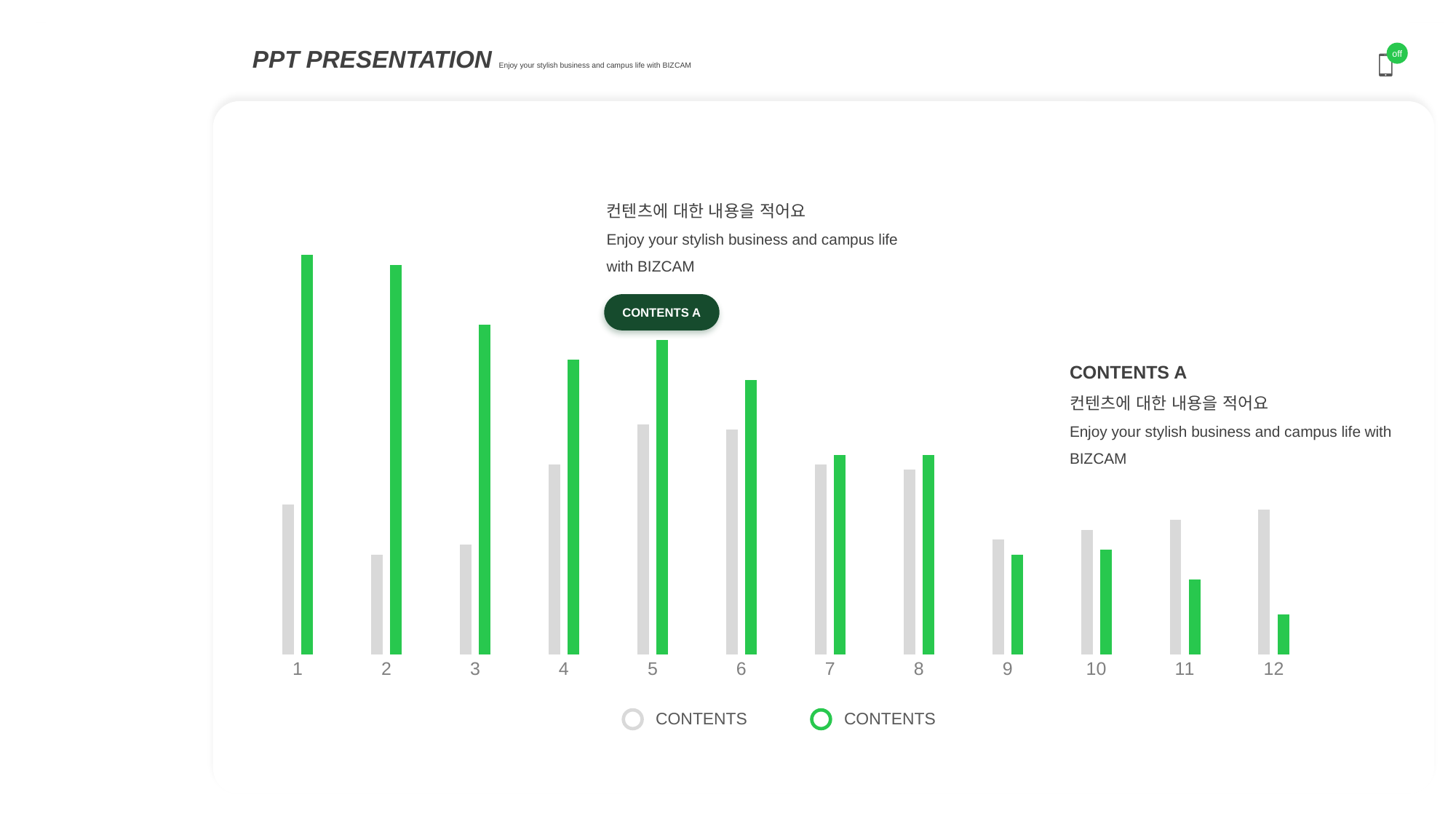

PPT PRESENTATION Enjoy your stylish business and campus life with BIZCAM
off

컨텐츠에 대한 내용을 적어요
Enjoy your stylish business and campus life with BIZCAM

### Chart

| Category | 계열 1 | 계열 2 |
|---|---|---|
| 1 | 0.3 | 0.8 |
| 2 | 0.2 | 0.78 |
| 3 | 0.22 | 0.66 |
| 4 | 0.38 | 0.59 |
| 5 | 0.46 | 0.63 |
| 6 | 0.45 | 0.55 |
| 7 | 0.38 | 0.4 |
| 8 | 0.37 | 0.4 |
| 9 | 0.23 | 0.2 |
| 10 | 0.25 | 0.21 |
| 11 | 0.27 | 0.15 |
| 12 | 0.29 | 0.08 |
CONTENTS A
CONTENTS A
컨텐츠에 대한 내용을 적어요
Enjoy your stylish business and campus life with BIZCAM
CONTENTS
CONTENTS